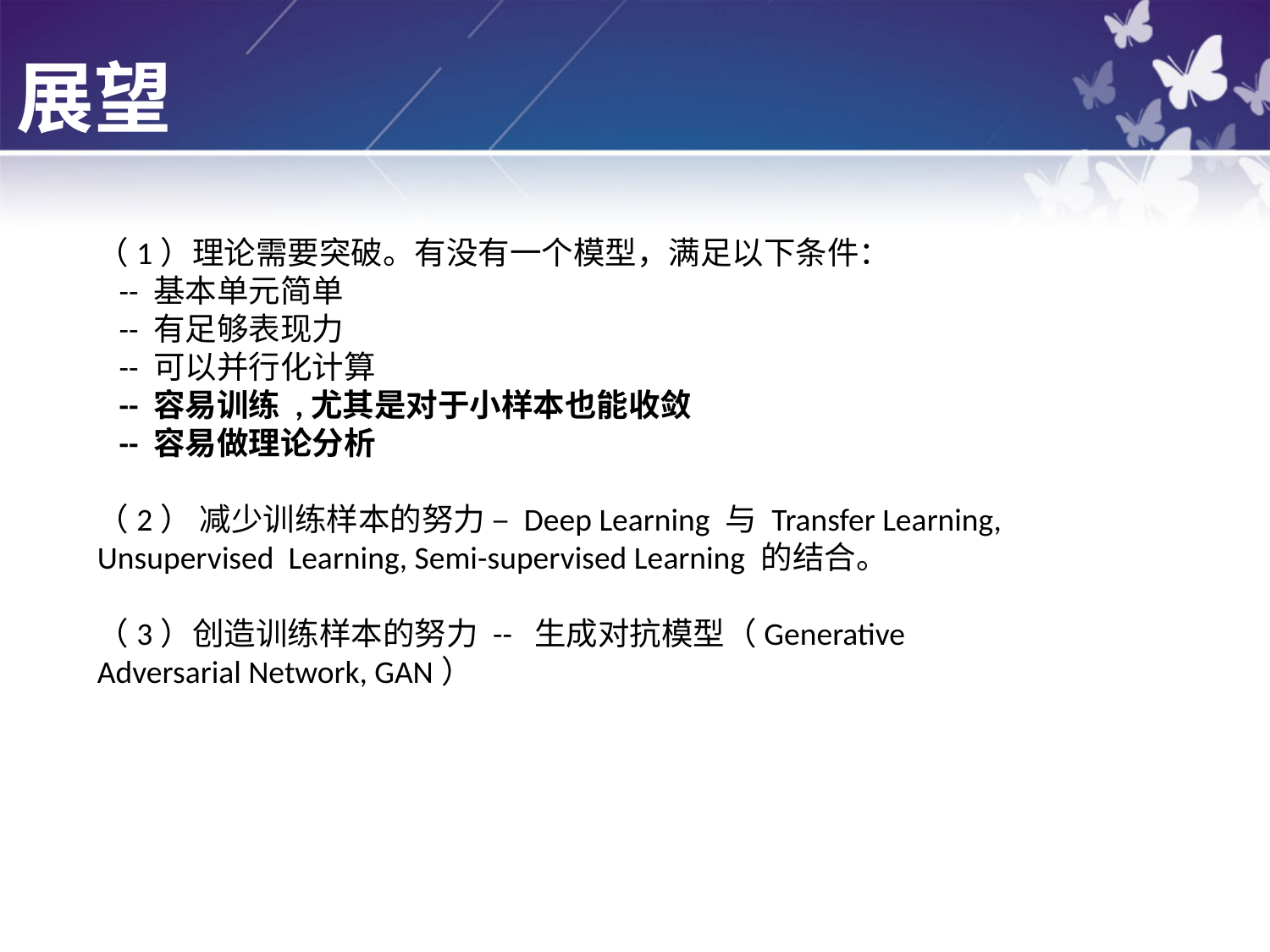

展望
（1）理论需要突破。有没有一个模型，满足以下条件：
   -- 基本单元简单
   -- 有足够表现力
   -- 可以并行化计算
   -- 容易训练 ,尤其是对于小样本也能收敛
   -- 容易做理论分析

（2） 减少训练样本的努力 – Deep Learning 与 Transfer Learning, Unsupervised  Learning, Semi-supervised Learning 的结合。

（3）创造训练样本的努力 --  生成对抗模型（Generative Adversarial Network, GAN）